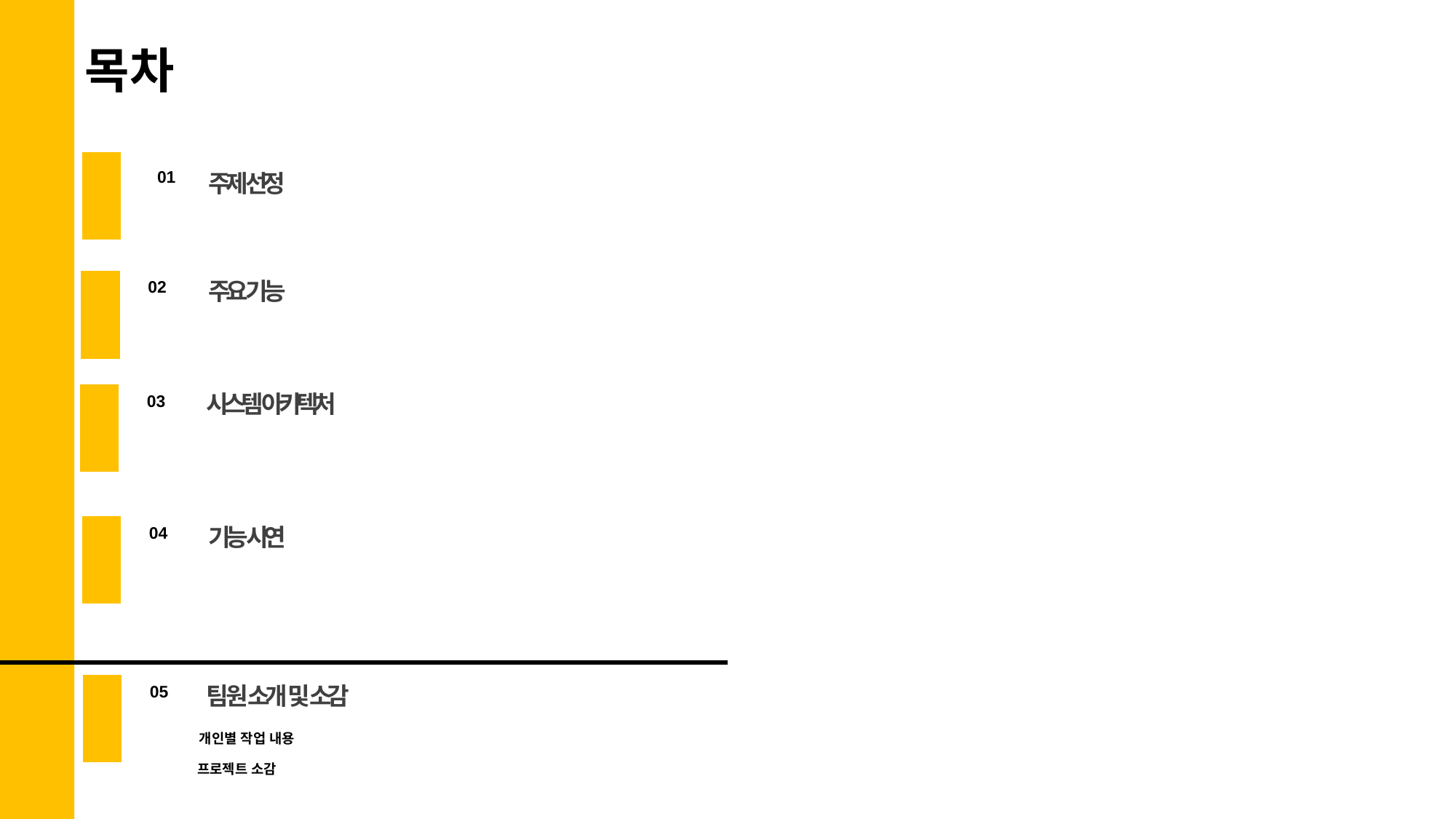

목차

01
주제 선정

주요 기능
02

시스템 아키텍처
03

기능 시연
04

팀 원  소개  및  소감
05
개인별 작업 내용
프로젝트 소감